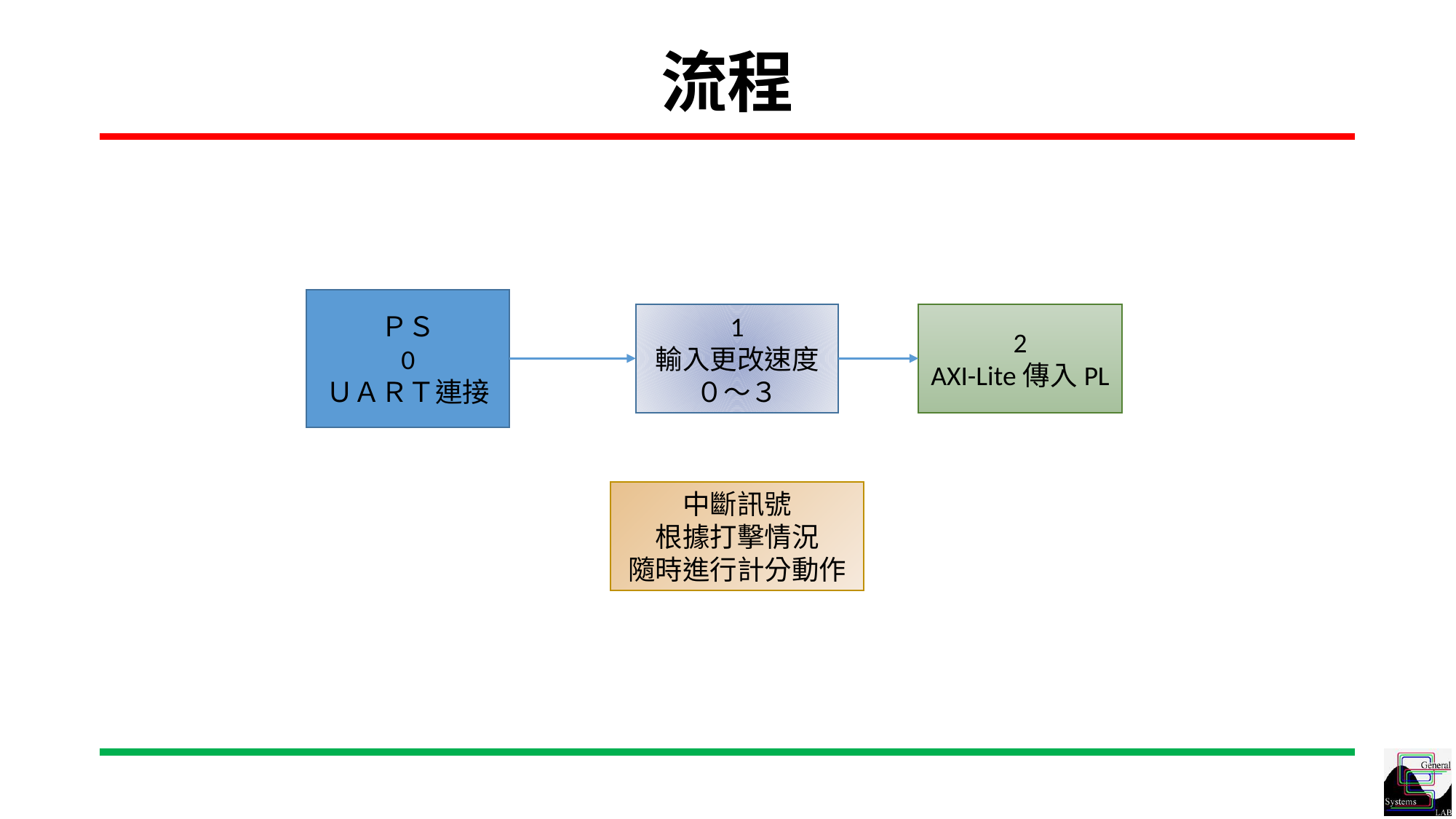

流程
ＰＳ
0
ＵＡＲＴ連接
1
輸入更改速度０～３
2
AXI-Lite傳入PL
中斷訊號
根據打擊情況
隨時進行計分動作